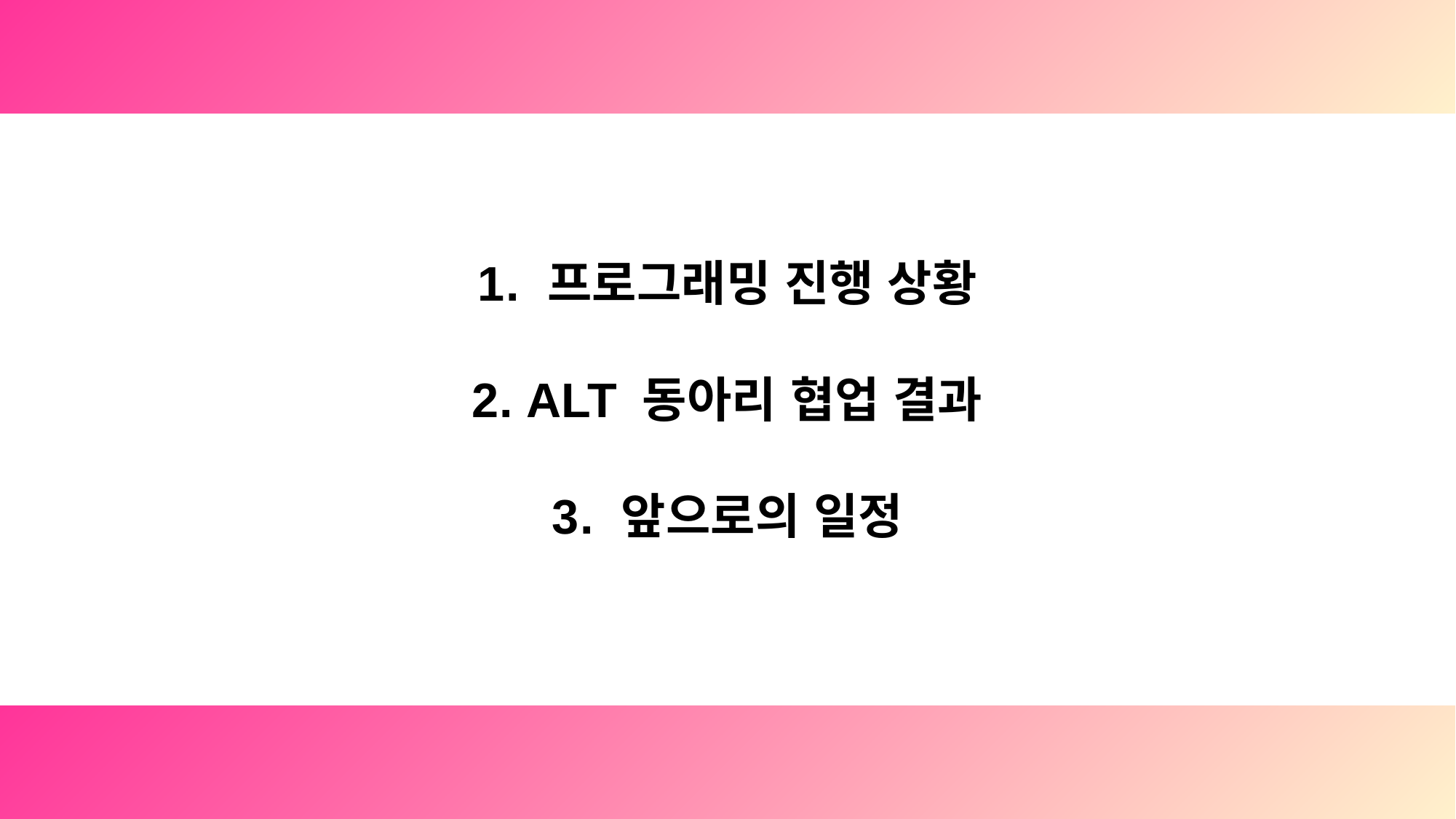

프로그래밍 진행 상황

 ALT 동아리 협업 결과

 앞으로의 일정